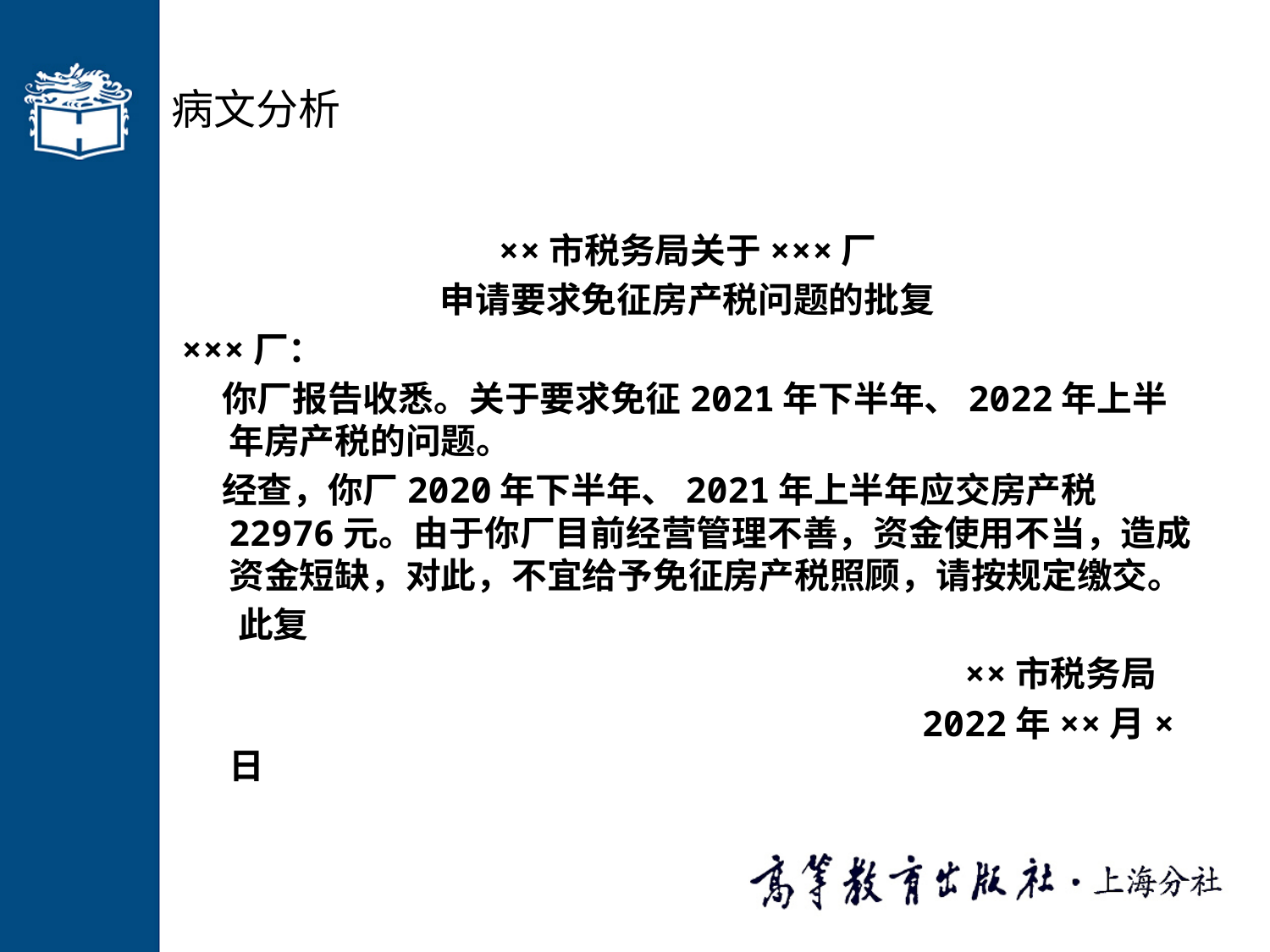

# 病文分析
××市税务局关于×××厂
申请要求免征房产税问题的批复
×××厂：
    你厂报告收悉。关于要求免征2021年下半年、2022年上半年房产税的问题。
    经查，你厂2020年下半年、2021年上半年应交房产税22976元。由于你厂目前经营管理不善，资金使用不当，造成资金短缺，对此，不宜给予免征房产税照顾，请按规定缴交。
      此复
                                     ××市税务局
                                   2022年××月×日